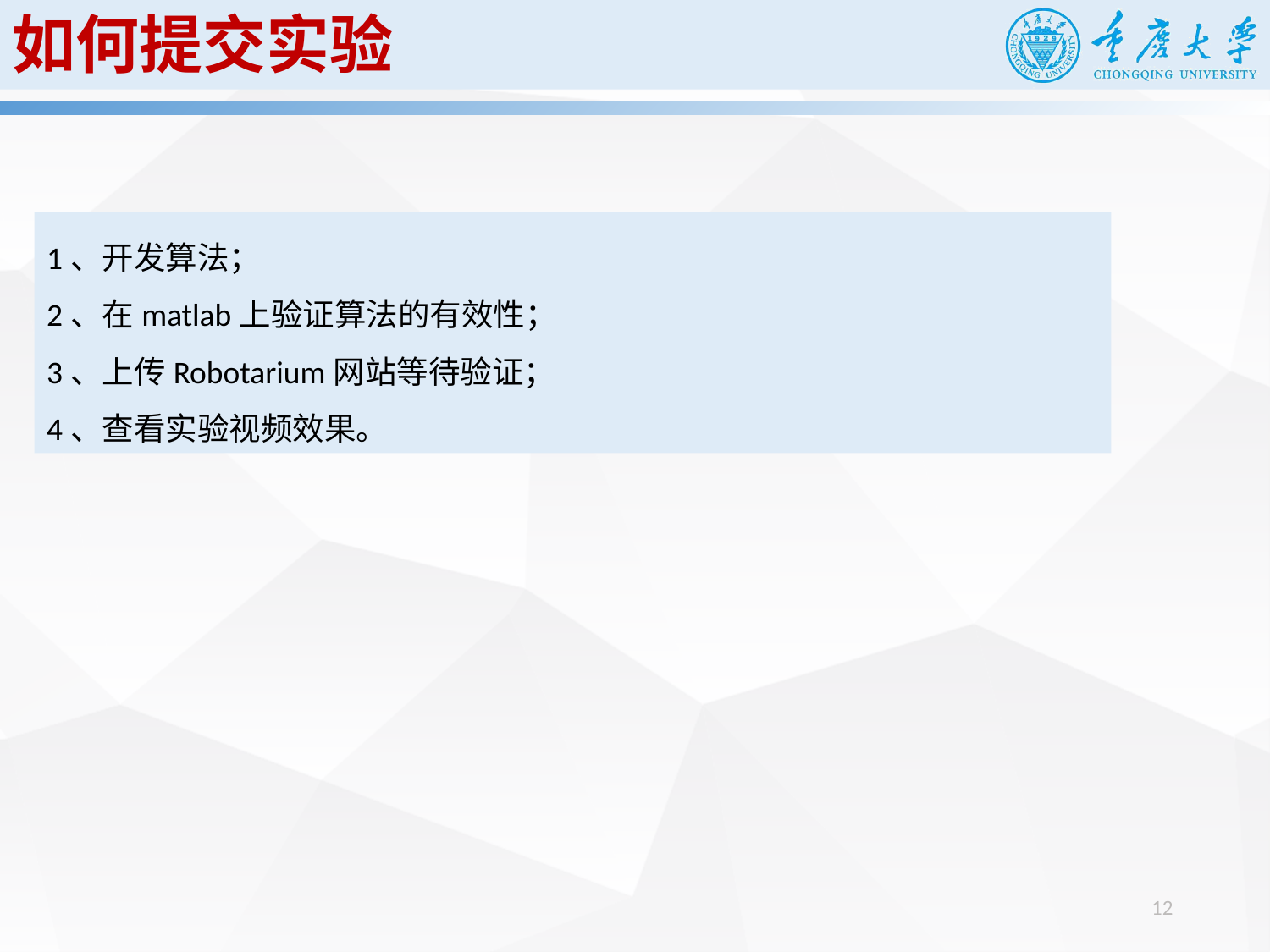

如何提交实验

1、开发算法；
2、在matlab上验证算法的有效性；
3、上传Robotarium网站等待验证；
4、查看实验视频效果。
12